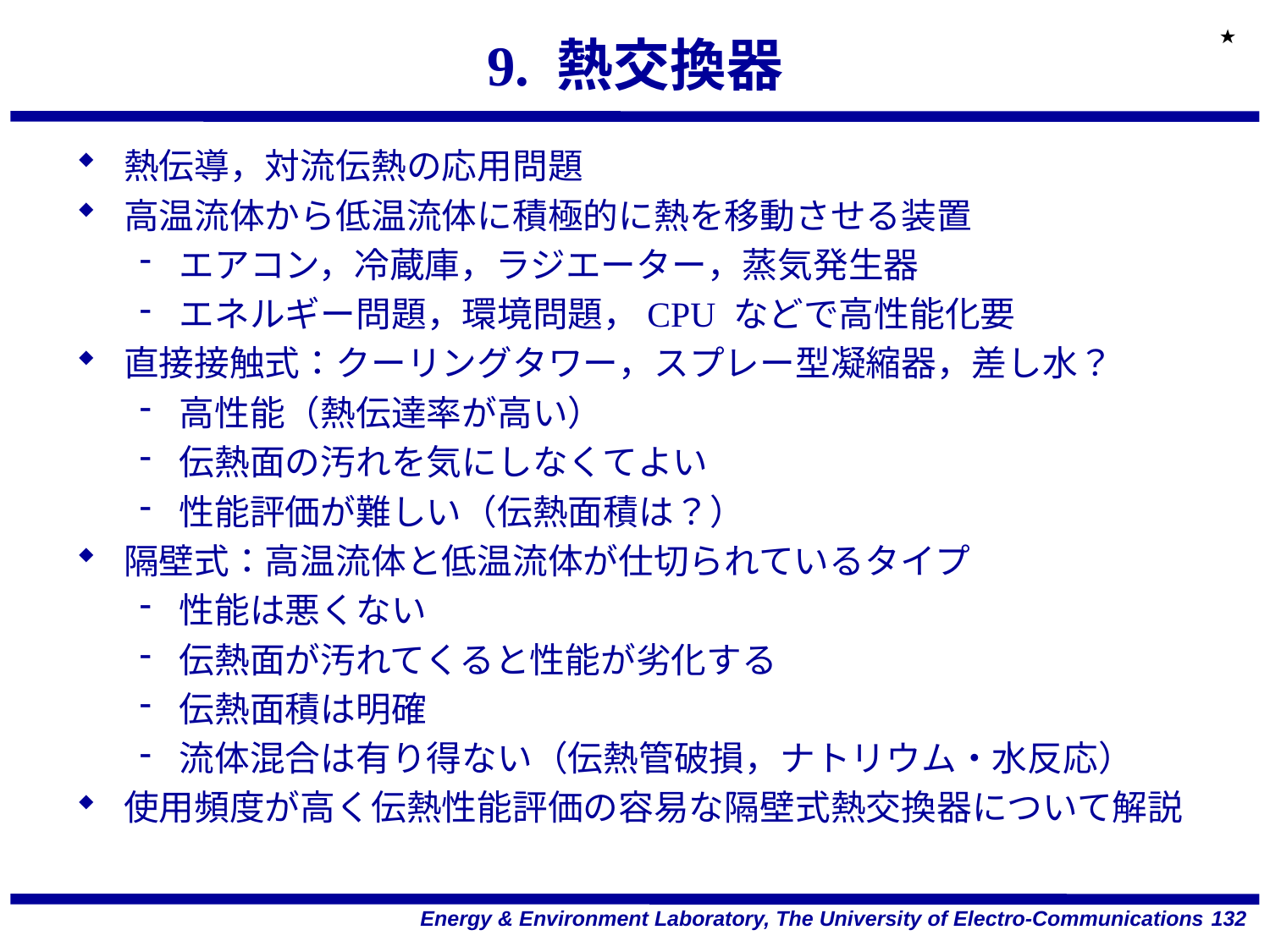

★
# 9. 熱交換器
熱伝導，対流伝熱の応用問題
高温流体から低温流体に積極的に熱を移動させる装置
エアコン，冷蔵庫，ラジエーター，蒸気発生器
エネルギー問題，環境問題，CPU などで高性能化要
直接接触式：クーリングタワー，スプレー型凝縮器，差し水？
高性能（熱伝達率が高い）
伝熱面の汚れを気にしなくてよい
性能評価が難しい（伝熱面積は？）
隔壁式：高温流体と低温流体が仕切られているタイプ
性能は悪くない
伝熱面が汚れてくると性能が劣化する
伝熱面積は明確
流体混合は有り得ない（伝熱管破損，ナトリウム・水反応）
使用頻度が高く伝熱性能評価の容易な隔壁式熱交換器について解説